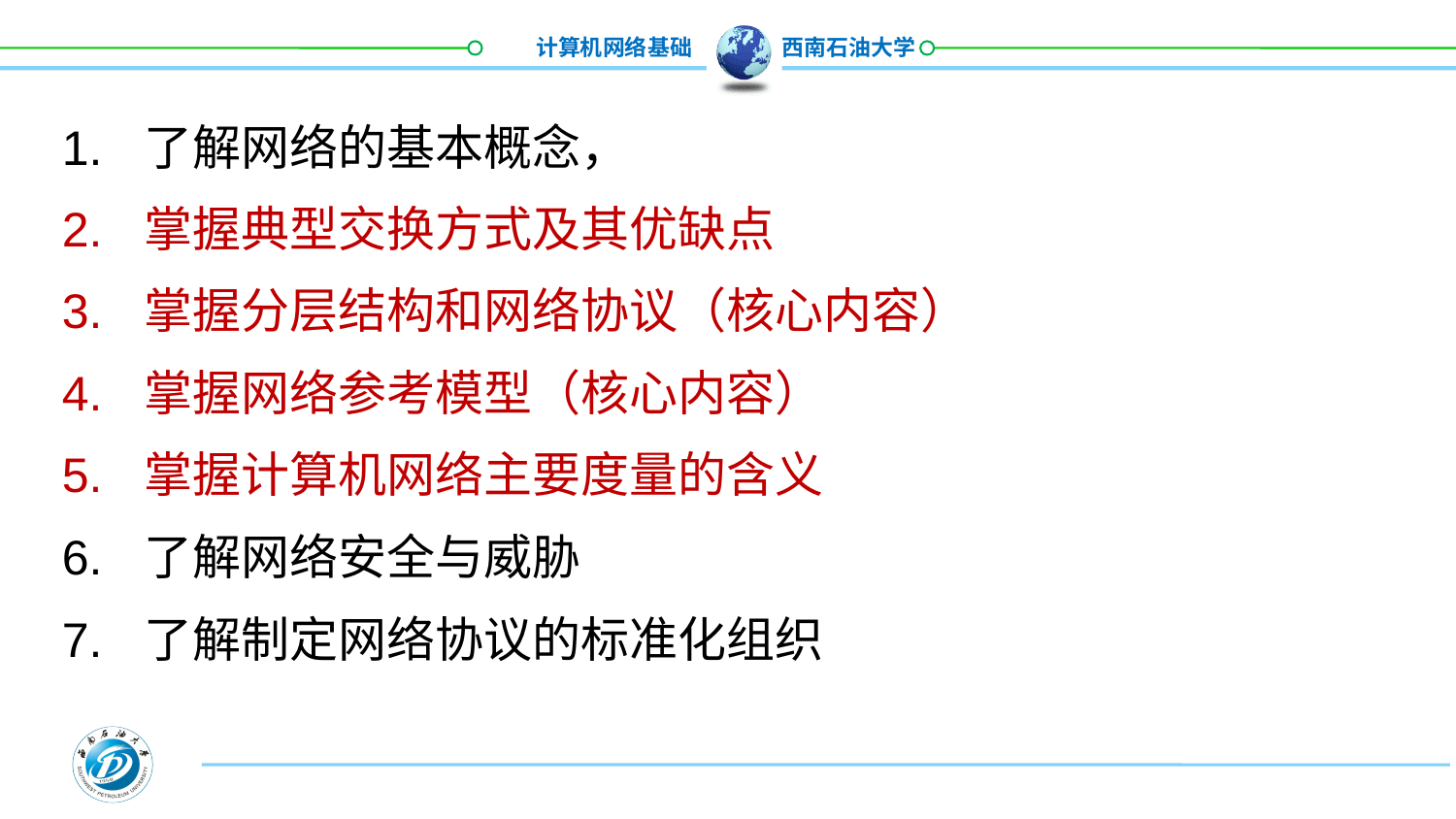

了解网络的基本概念，
掌握典型交换方式及其优缺点
掌握分层结构和网络协议（核心内容）
掌握网络参考模型（核心内容）
掌握计算机网络主要度量的含义
了解网络安全与威胁
了解制定网络协议的标准化组织